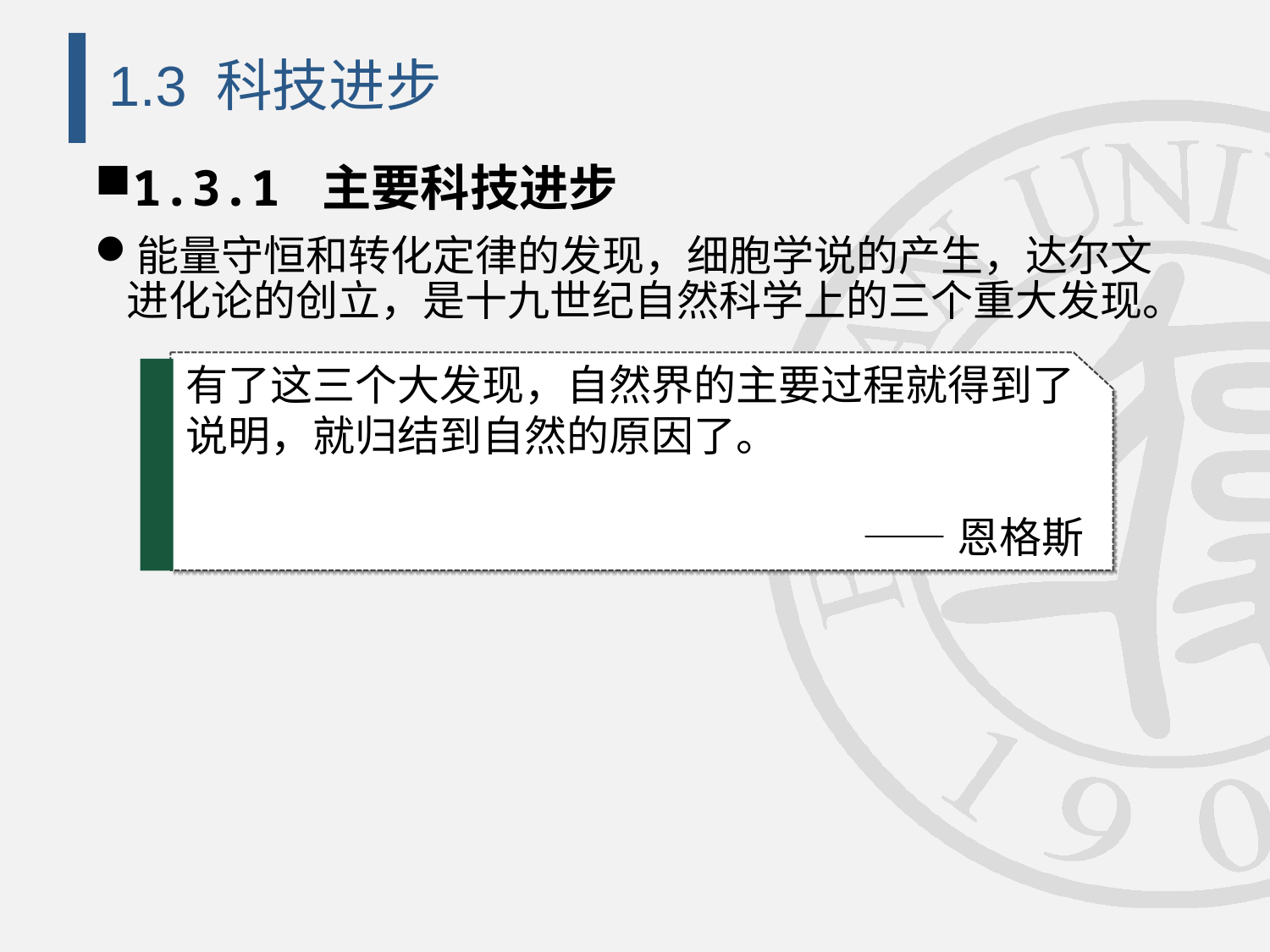

# 1.3 科技进步
1.3.1 主要科技进步
能量守恒和转化定律的发现，细胞学说的产生，达尔文进化论的创立，是十九世纪自然科学上的三个重大发现。

有了这三个大发现，自然界的主要过程就得到了说明，就归结到自然的原因了。
——恩格斯